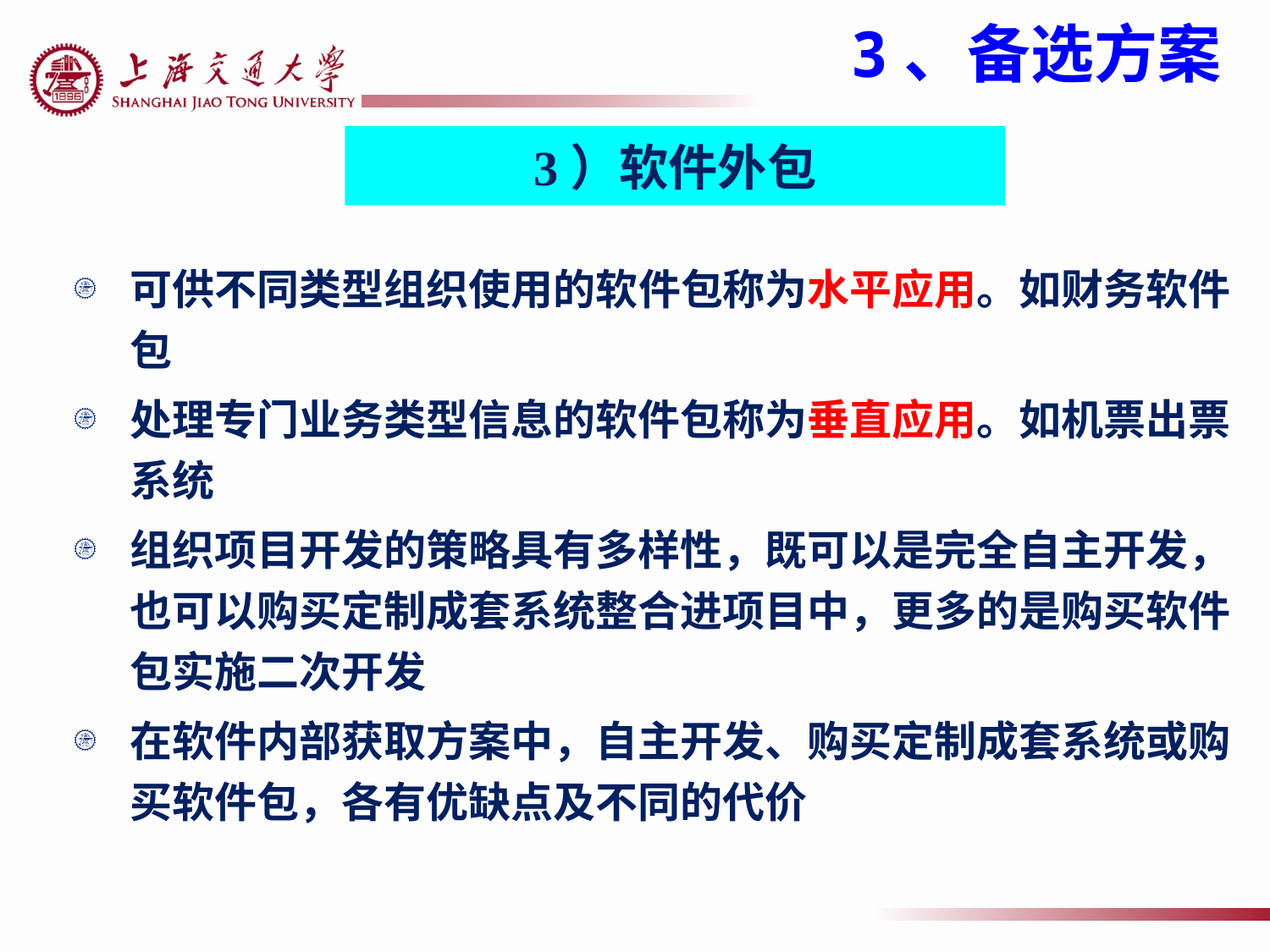

3、备选方案
3）软件外包
可供不同类型组织使用的软件包称为水平应用。如财务软件包
处理专门业务类型信息的软件包称为垂直应用。如机票出票系统
组织项目开发的策略具有多样性，既可以是完全自主开发，也可以购买定制成套系统整合进项目中，更多的是购买软件包实施二次开发
在软件内部获取方案中，自主开发、购买定制成套系统或购买软件包，各有优缺点及不同的代价